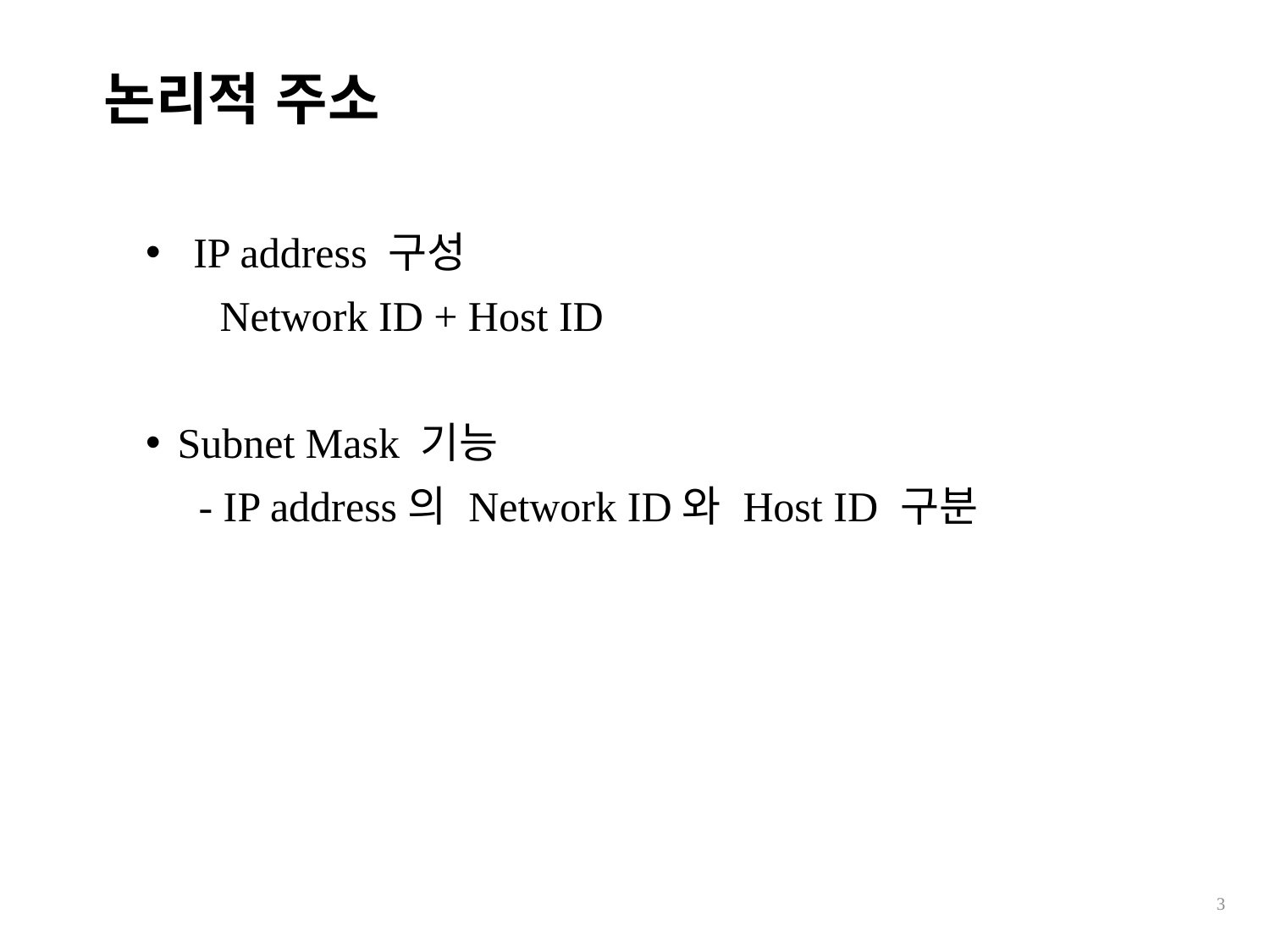

논리적 주소
IP address 구성
       Network ID + Host ID

Subnet Mask 기능
     - IP address의 Network ID와 Host ID 구분

3